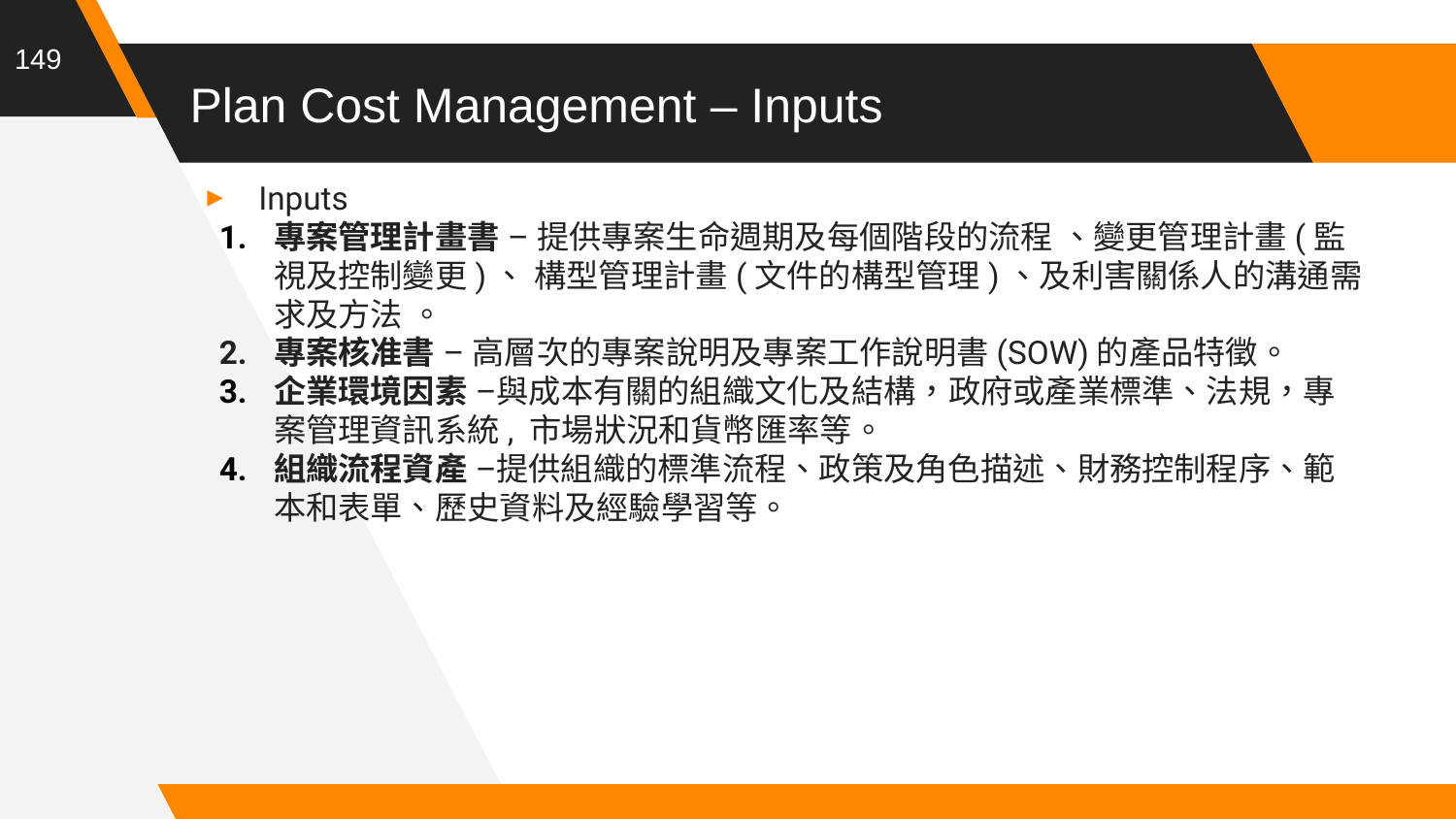

149
# Plan Cost Management – Inputs
Inputs
專案管理計畫書 – 提供專案生命週期及每個階段的流程 、變更管理計畫(監視及控制變更)、 構型管理計畫(文件的構型管理)、及利害關係人的溝通需求及方法 。
專案核准書 – 高層次的專案說明及專案工作說明書(SOW)的產品特徵。
企業環境因素 –與成本有關的組織文化及結構，政府或產業標準、法規，專案管理資訊系統, 市場狀況和貨幣匯率等。
組織流程資產 –提供組織的標準流程、政策及角色描述、財務控制程序、範本和表單、歷史資料及經驗學習等。